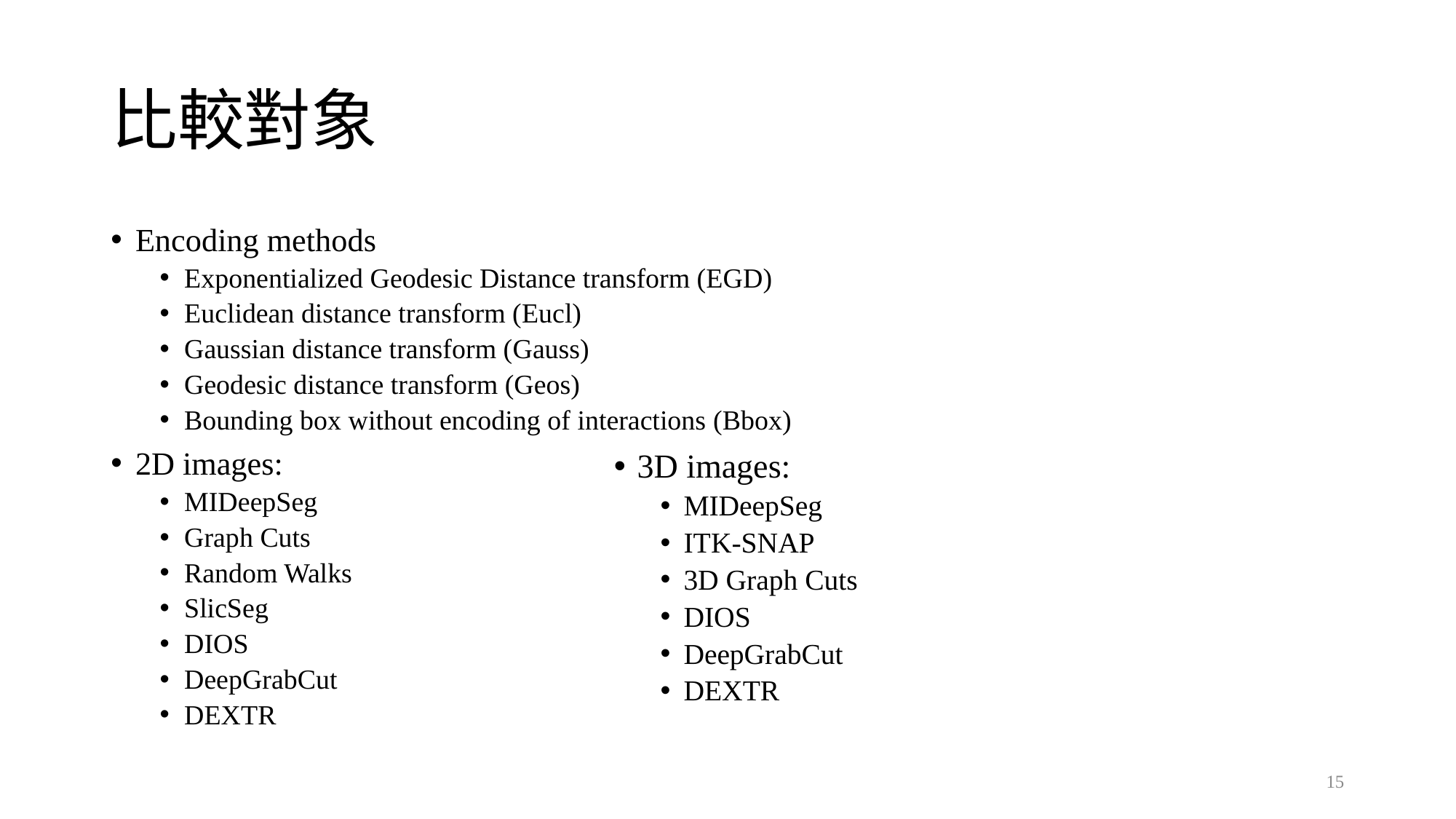

# 比較對象
Encoding methods
Exponentialized Geodesic Distance transform (EGD)
Euclidean distance transform (Eucl)
Gaussian distance transform (Gauss)
Geodesic distance transform (Geos)
Bounding box without encoding of interactions (Bbox)
2D images:
MIDeepSeg
Graph Cuts
Random Walks
SlicSeg
DIOS
DeepGrabCut
DEXTR

3D images:
MIDeepSeg
ITK-SNAP
3D Graph Cuts
DIOS
DeepGrabCut
DEXTR

15